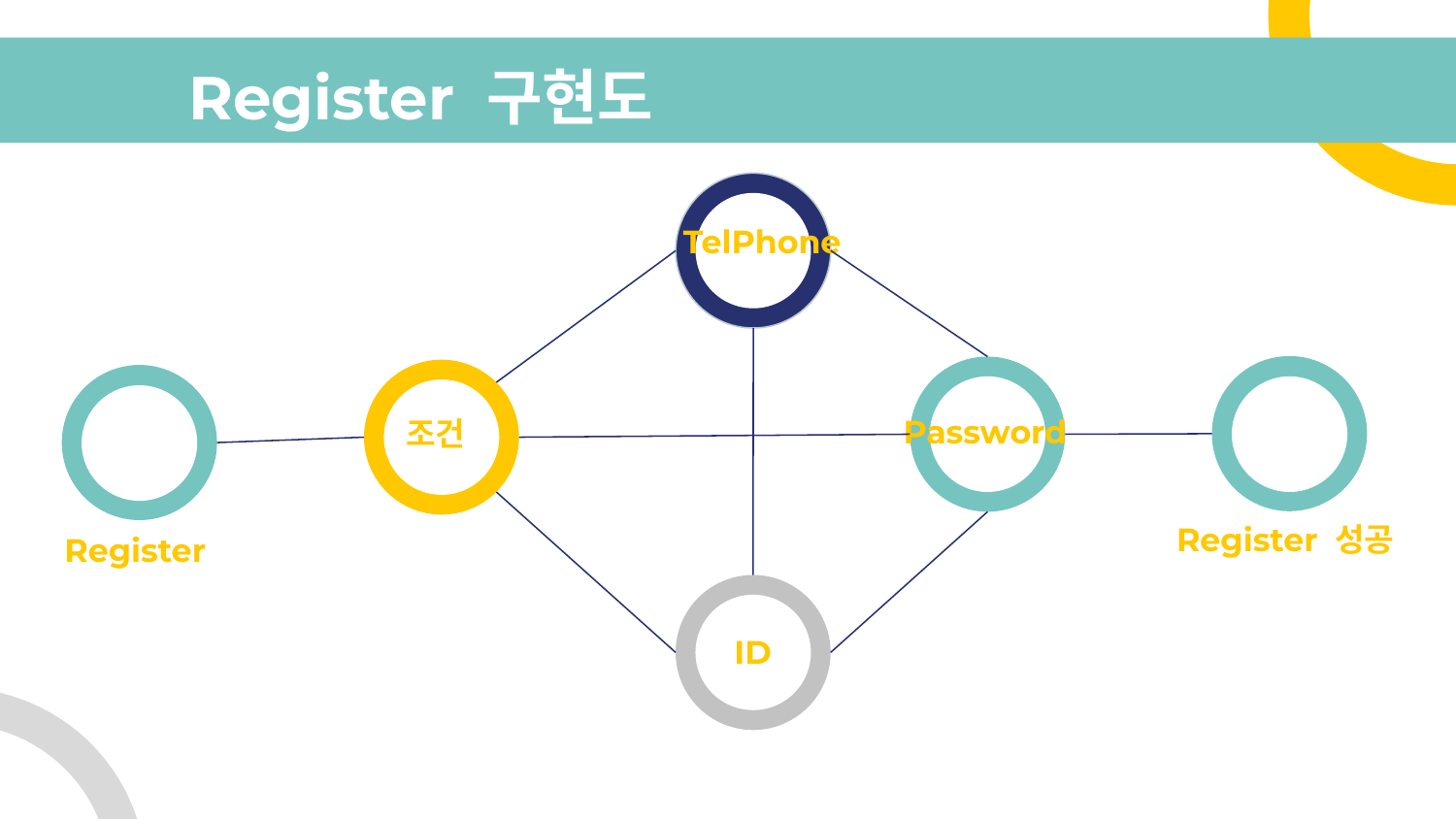

# Register 구현도

TelPhone

Password
조건
Register 성공
Register

ID